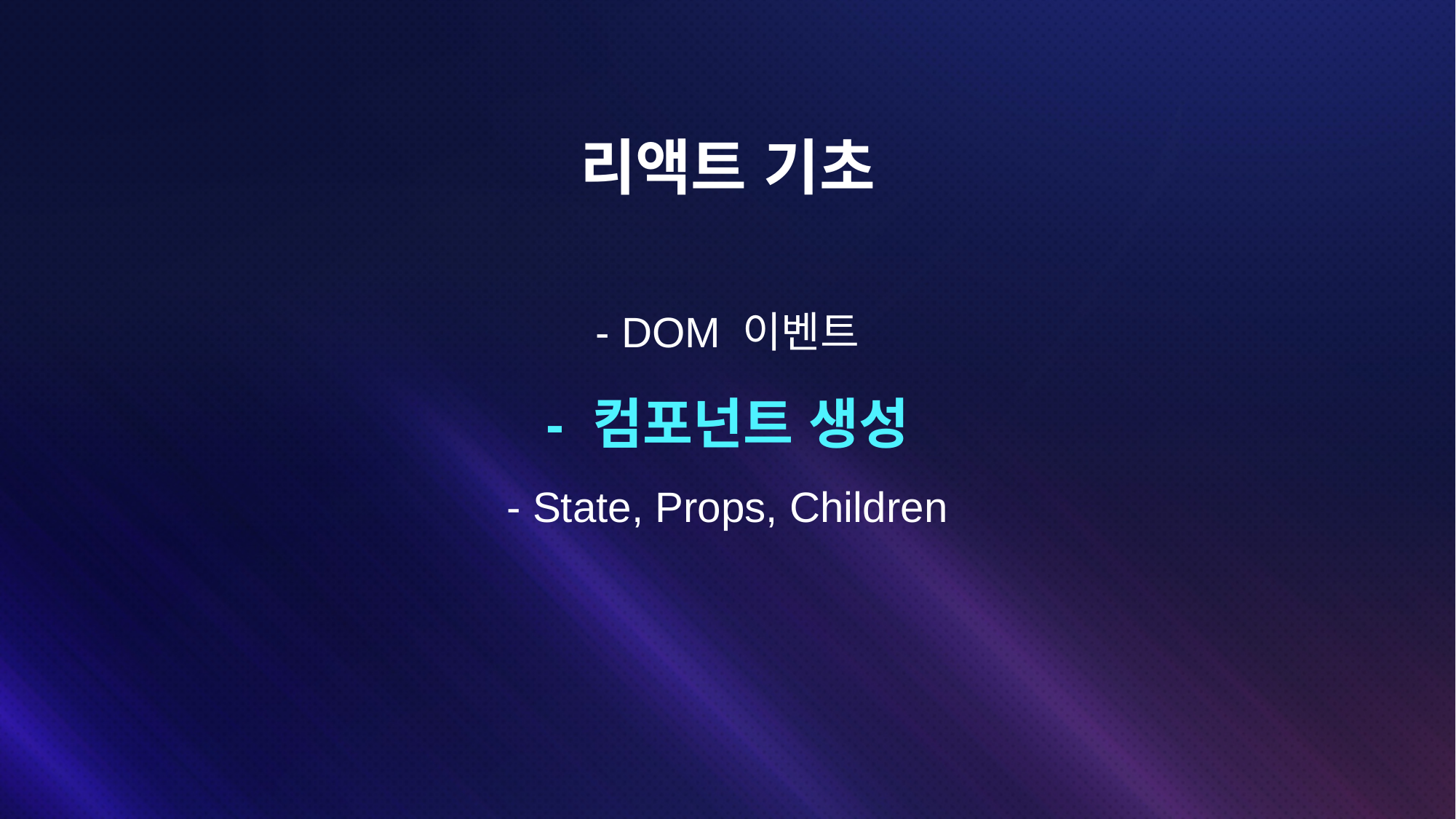

# 리액트 기초
- DOM 이벤트
- 컴포넌트 생성
- State, Props, Children